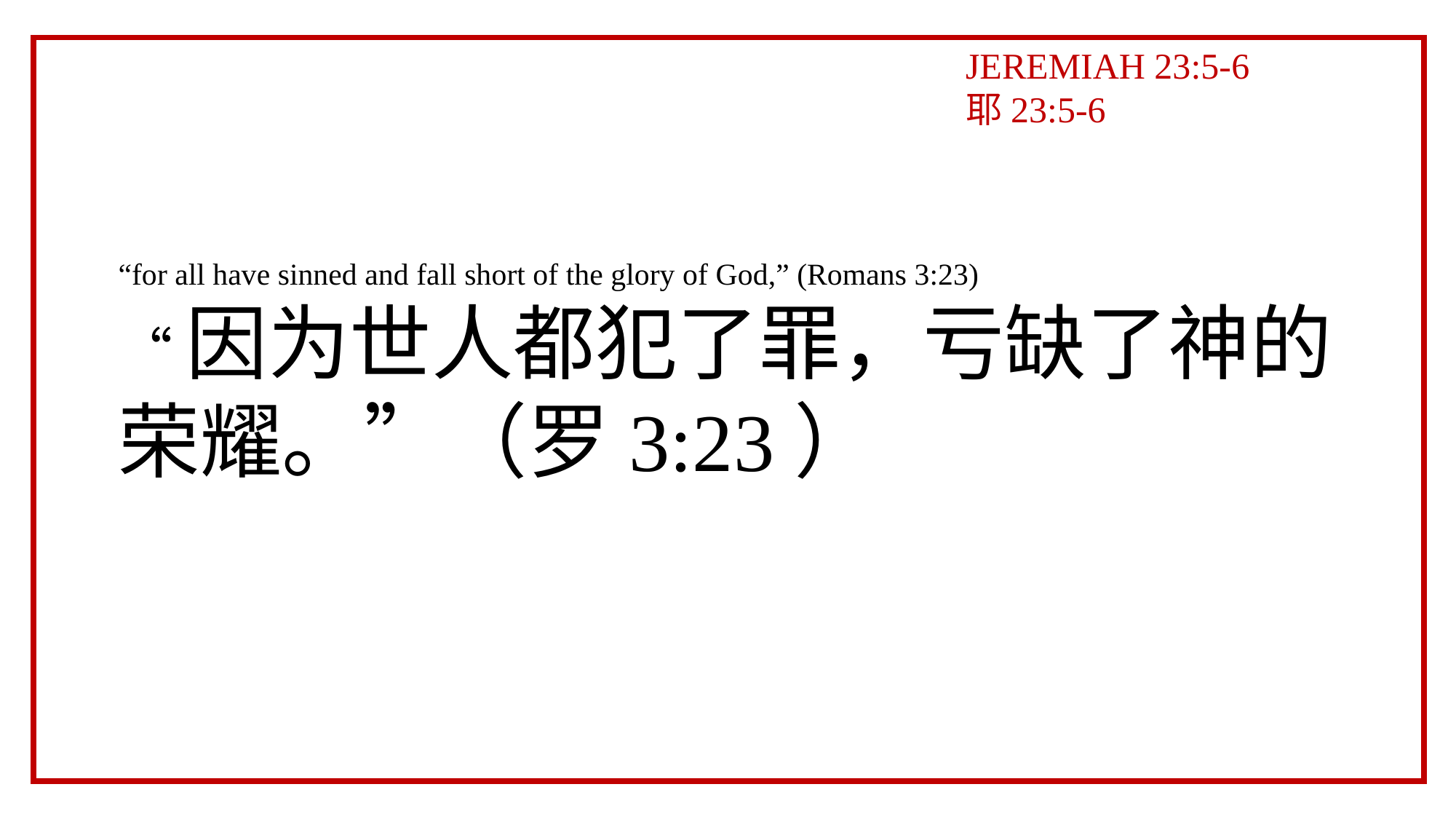

JEREMIAH 23:5-6
耶23:5-6
“for all have sinned and fall short of the glory of God,” (Romans 3:23)
“因为世人都犯了罪，亏缺了神的荣耀。”（罗3:23）